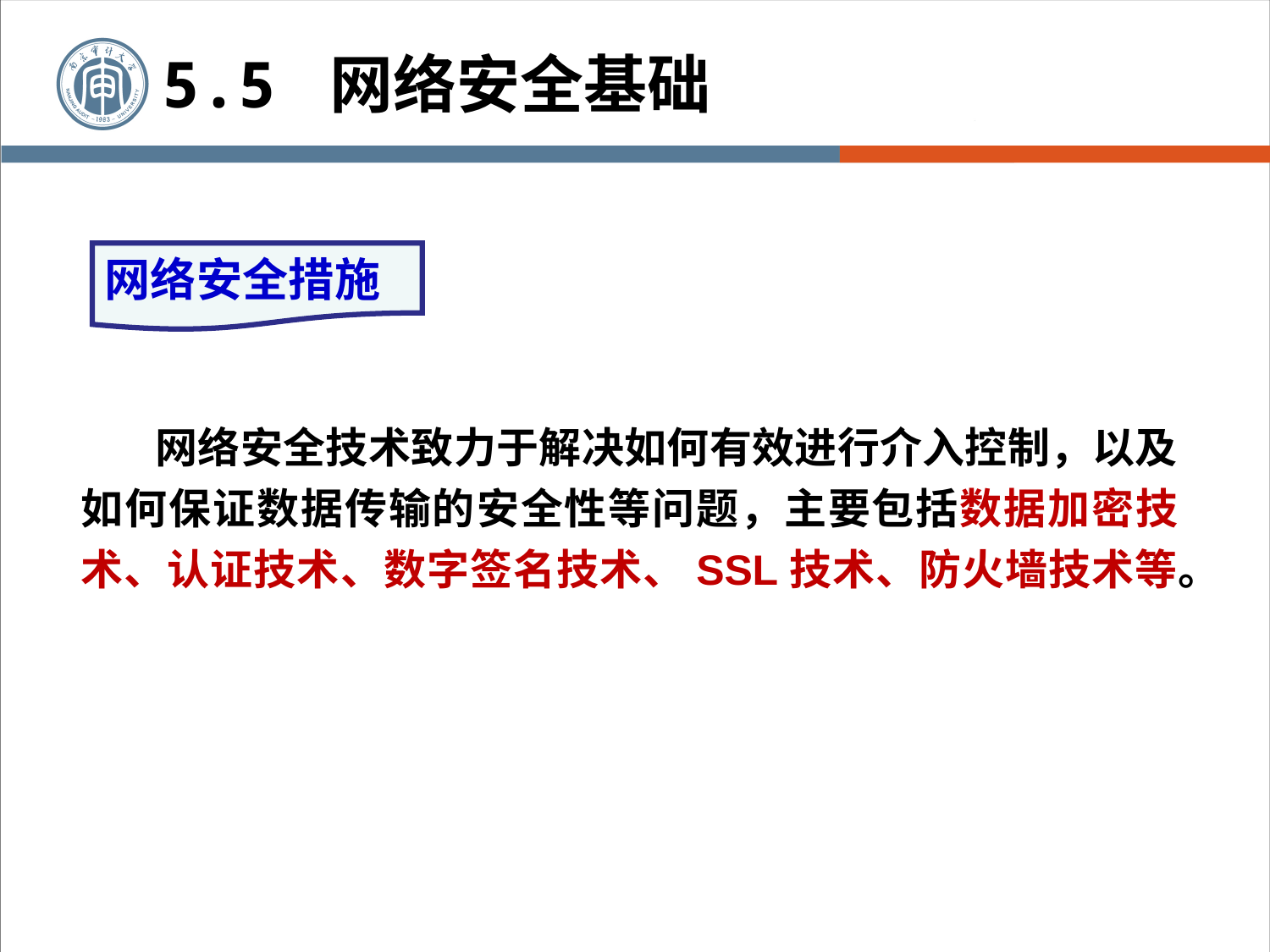

5.5 网络安全基础
网络安全措施
网络安全技术致力于解决如何有效进行介入控制，以及如何保证数据传输的安全性等问题，主要包括数据加密技术、认证技术、数字签名技术、SSL技术、防火墙技术等。